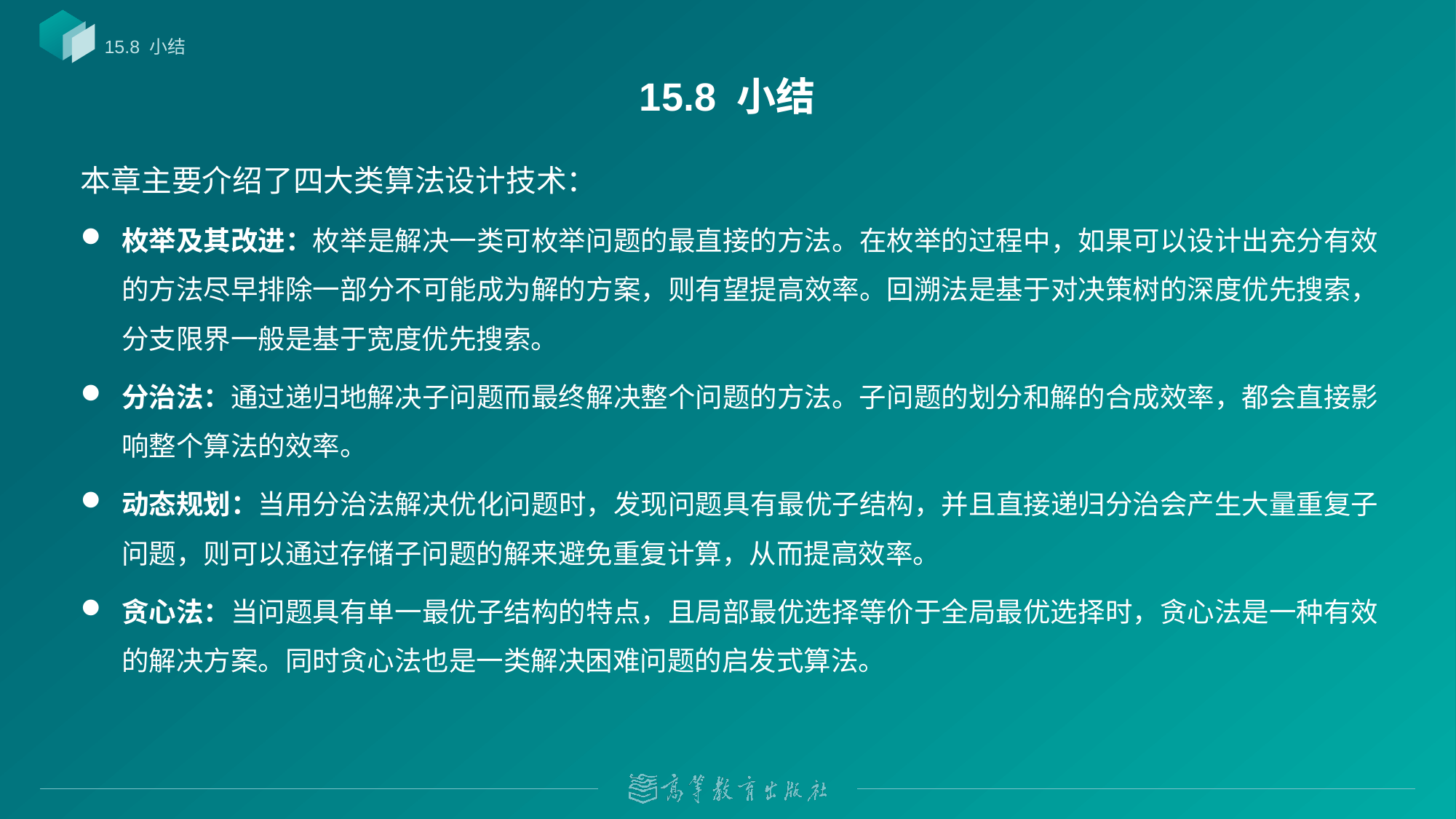

15.8 小结
# 15.8 小结
本章主要介绍了四大类算法设计技术：
枚举及其改进：枚举是解决一类可枚举问题的最直接的方法。在枚举的过程中，如果可以设计出充分有效的方法尽早排除一部分不可能成为解的方案，则有望提高效率。回溯法是基于对决策树的深度优先搜索，分支限界一般是基于宽度优先搜索。
分治法：通过递归地解决子问题而最终解决整个问题的方法。子问题的划分和解的合成效率，都会直接影响整个算法的效率。
动态规划：当用分治法解决优化问题时，发现问题具有最优子结构，并且直接递归分治会产生大量重复子问题，则可以通过存储子问题的解来避免重复计算，从而提高效率。
贪心法：当问题具有单一最优子结构的特点，且局部最优选择等价于全局最优选择时，贪心法是一种有效的解决方案。同时贪心法也是一类解决困难问题的启发式算法。